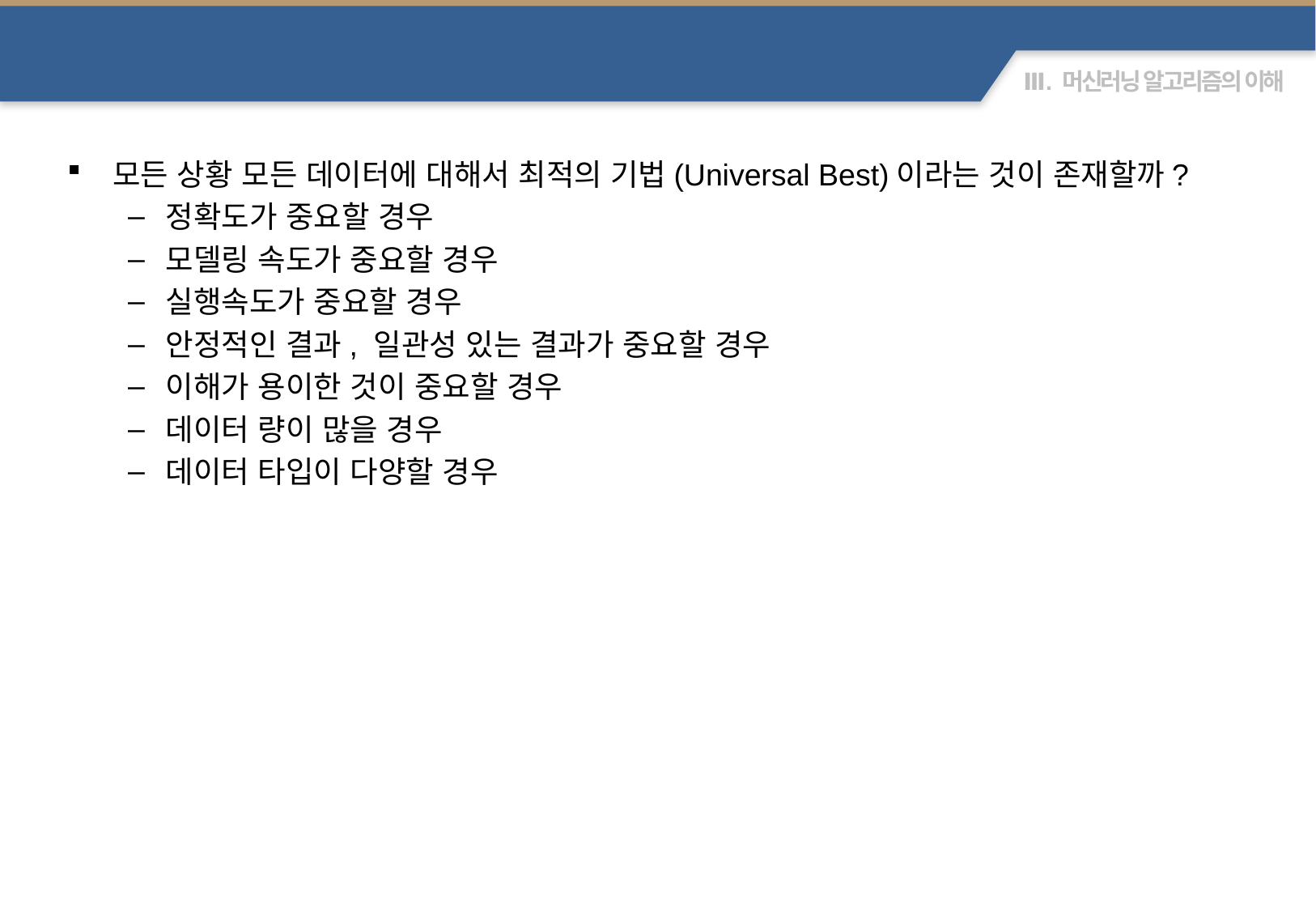

최적의 모델링 기법 선택?
모든 상황 모든 데이터에 대해서 최적의 기법(Universal Best)이라는 것이 존재할까?
정확도가 중요할 경우
모델링 속도가 중요할 경우
실행속도가 중요할 경우
안정적인 결과, 일관성 있는 결과가 중요할 경우
이해가 용이한 것이 중요할 경우
데이터 량이 많을 경우
데이터 타입이 다양할 경우